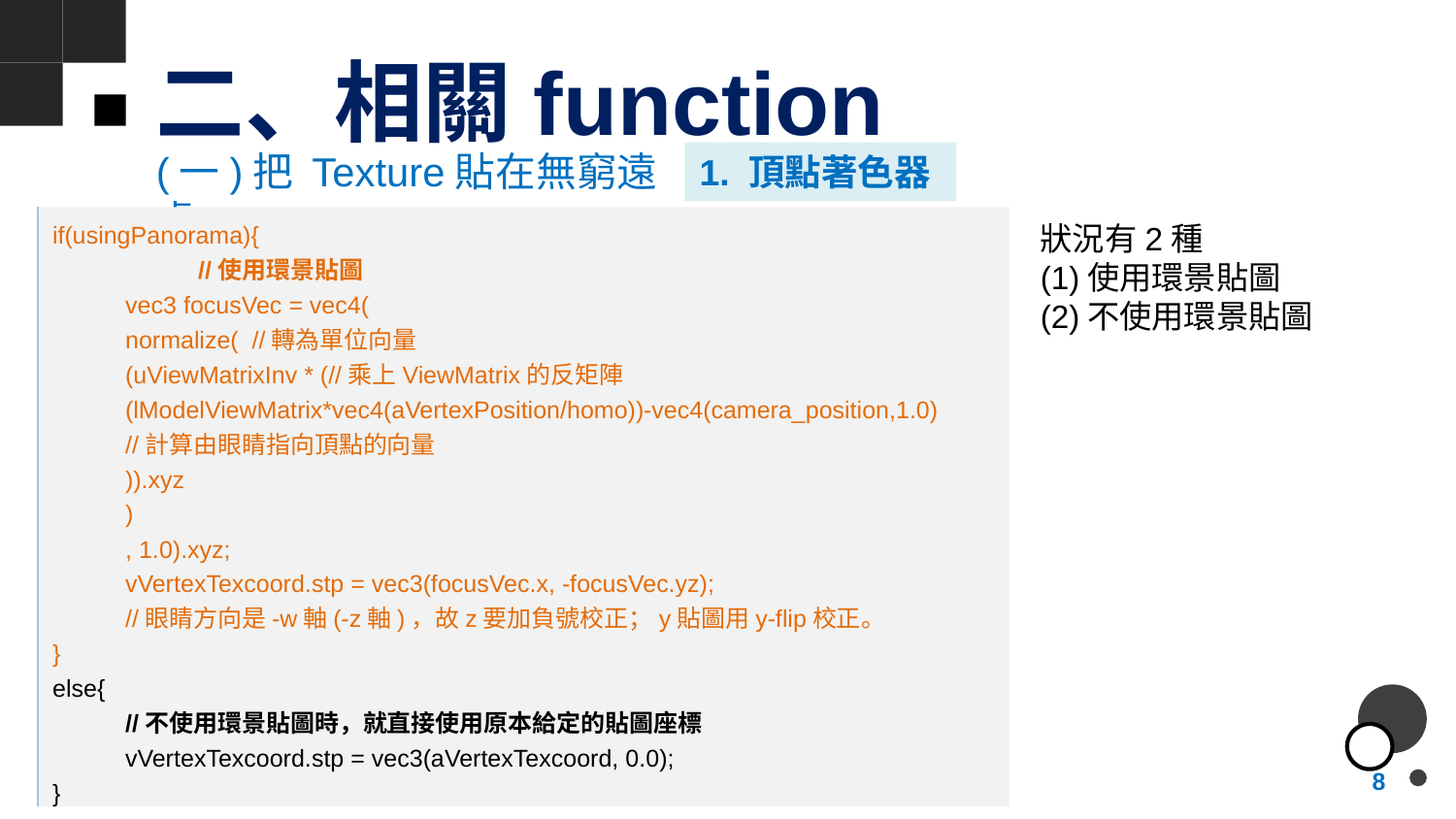

# 二、相關function
(一)把 Texture貼在無窮遠處
1. 頂點著色器
if(usingPanorama){
	//使用環景貼圖
vec3 focusVec = vec4(
normalize(  //轉為單位向量
(uViewMatrixInv * (//乘上ViewMatrix的反矩陣
(lModelViewMatrix*vec4(aVertexPosition/homo))-vec4(camera_position,1.0)
//計算由眼睛指向頂點的向量
)).xyz
)
, 1.0).xyz;
vVertexTexcoord.stp = vec3(focusVec.x, -focusVec.yz);
//眼睛方向是-w軸(-z軸)，故z要加負號校正；y貼圖用y-flip校正。
}
else{
//不使用環景貼圖時，就直接使用原本給定的貼圖座標
vVertexTexcoord.stp = vec3(aVertexTexcoord, 0.0);
}

狀況有2種
(1)使用環景貼圖
(2)不使用環景貼圖

8